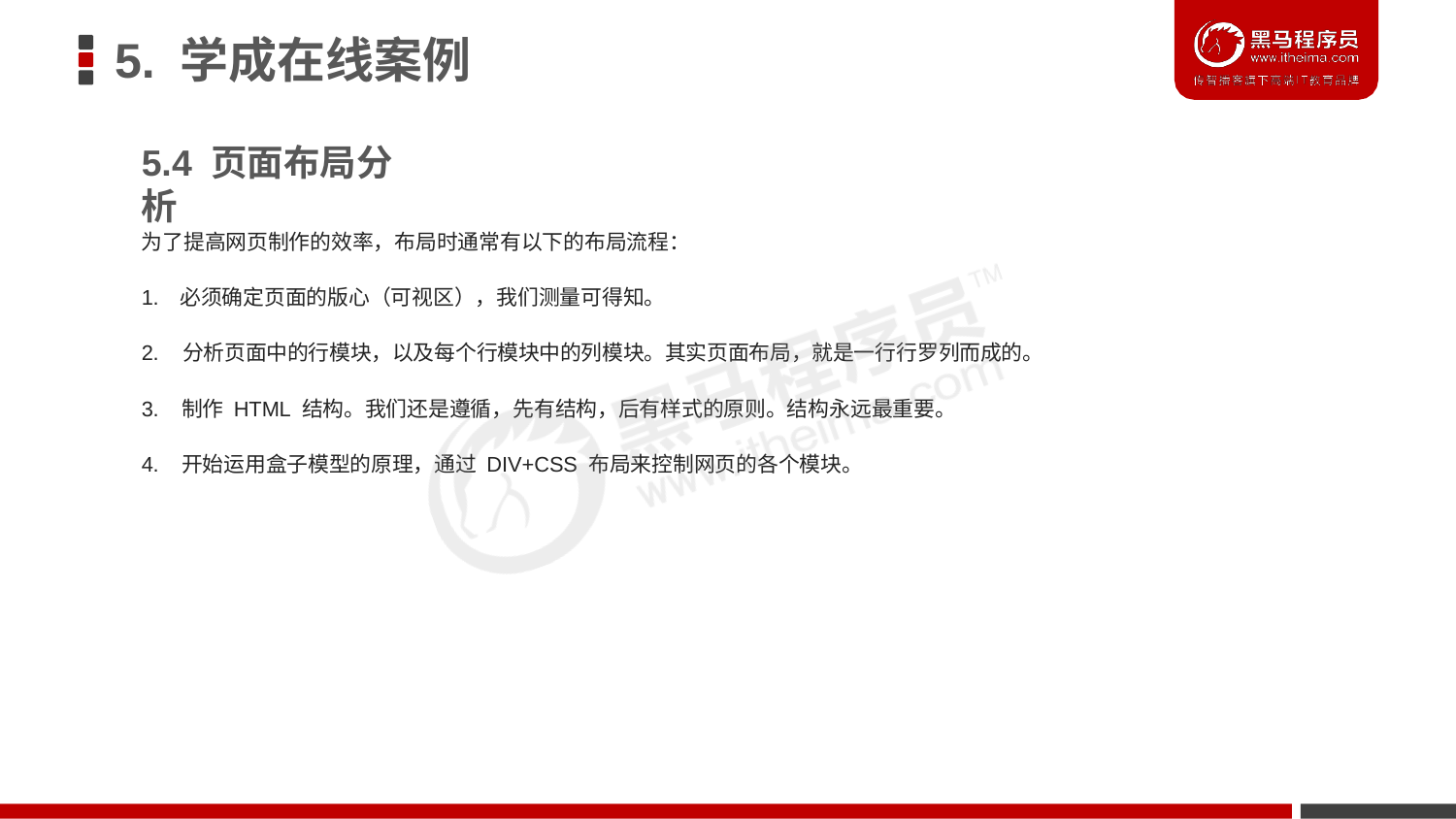

# 5. 学成在线案例
5.4 页面布局分析

为了提高网页制作的效率，布局时通常有以下的布局流程：

1.  必须确定页面的版心（可视区），我们测量可得知。

2.   分析页面中的行模块，以及每个行模块中的列模块。其实页面布局，就是一行行罗列而成的。

3.   制作 HTML 结构。我们还是遵循，先有结构，后有样式的原则。结构永远最重要。

4.   开始运用盒子模型的原理，通过 DIV+CSS 布局来控制网页的各个模块。